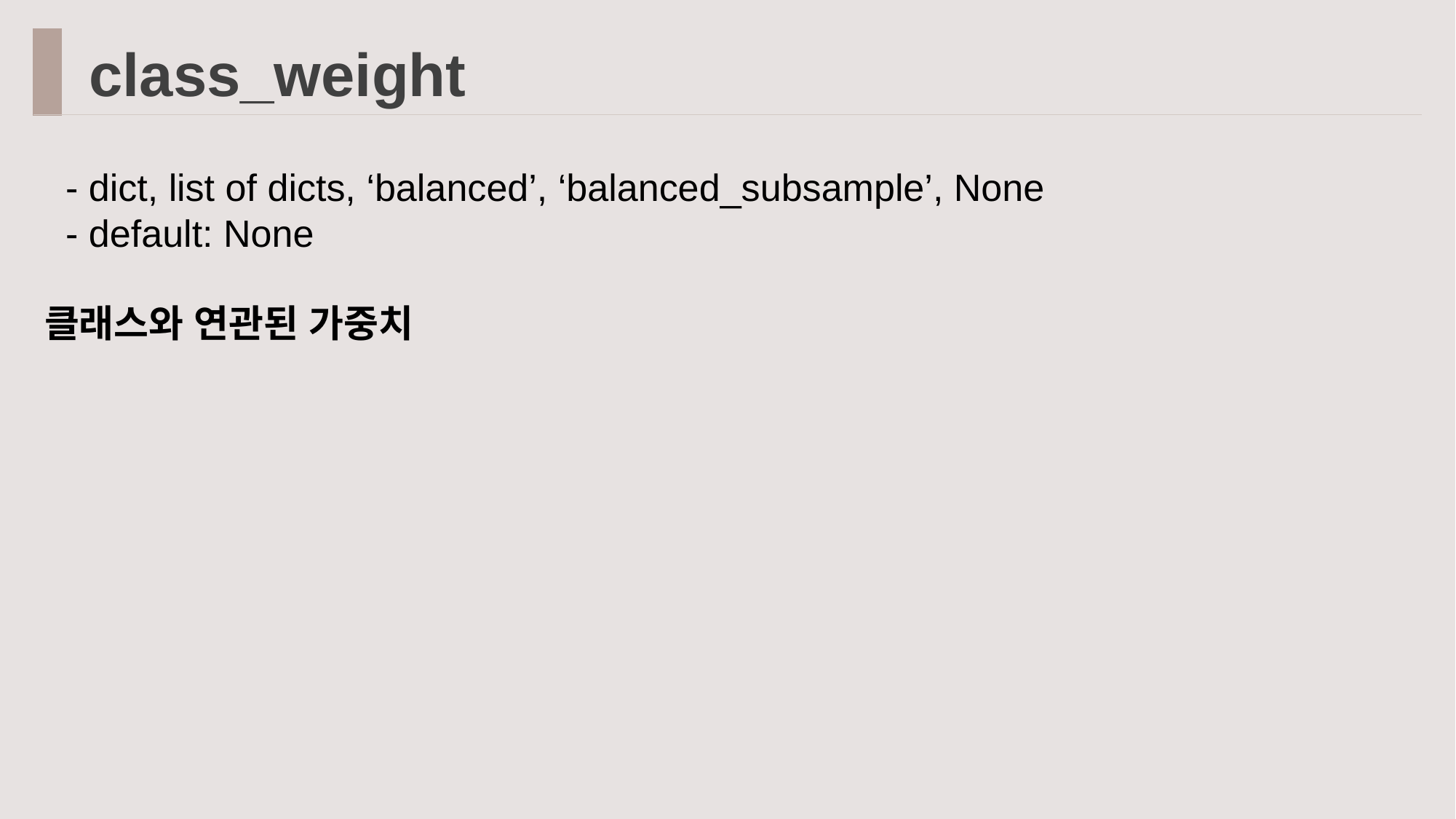

class_weight
  - dict, list of dicts, ‘balanced’, ‘balanced_subsample’, None
  - default: None

클래스와 연관된 가중치